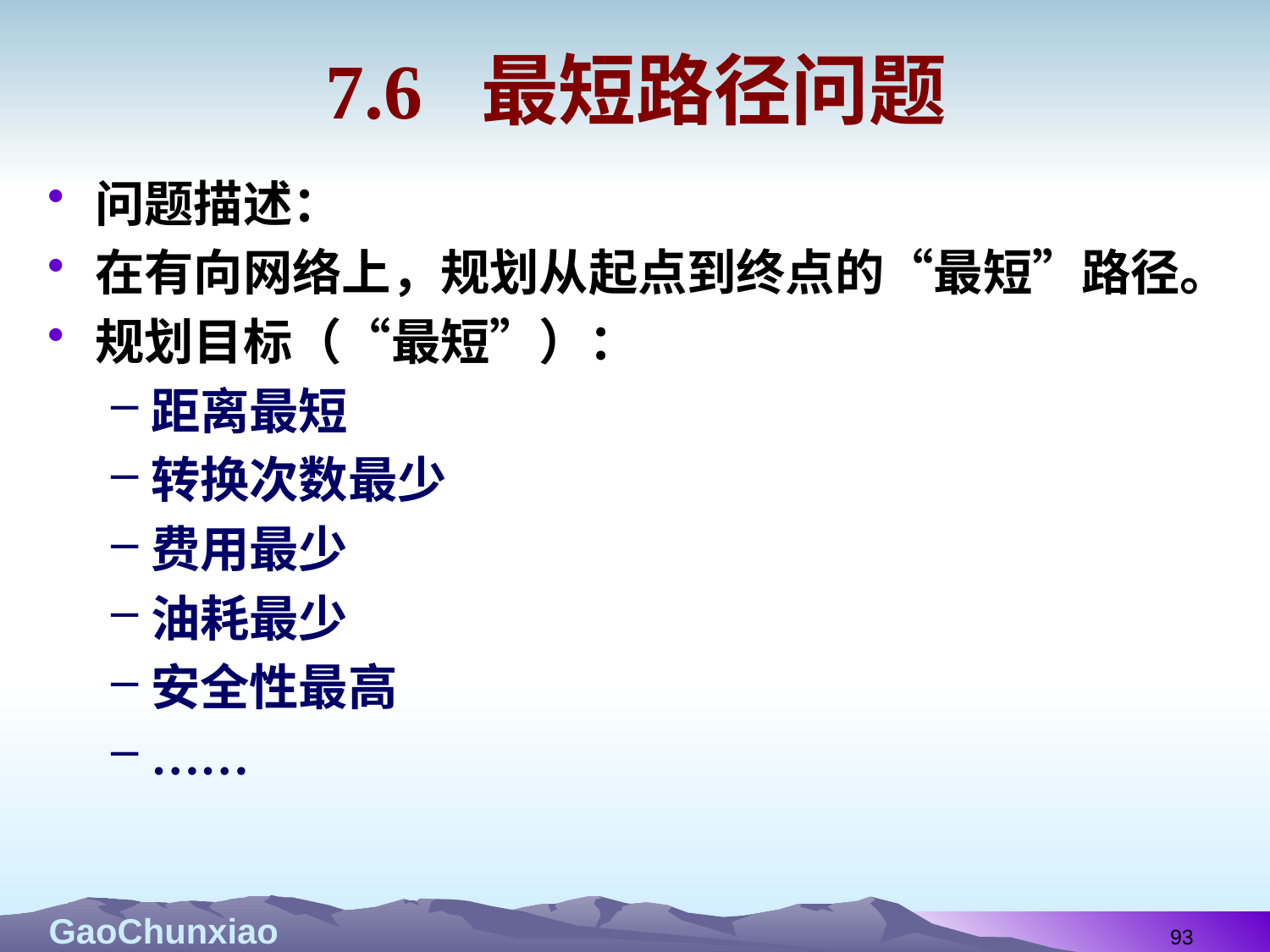

# 7.6  最短路径问题
问题描述：
在有向网络上，规划从起点到终点的“最短”路径。
规划目标（“最短”）：
距离最短
转换次数最少
费用最少
油耗最少
安全性最高
……
93